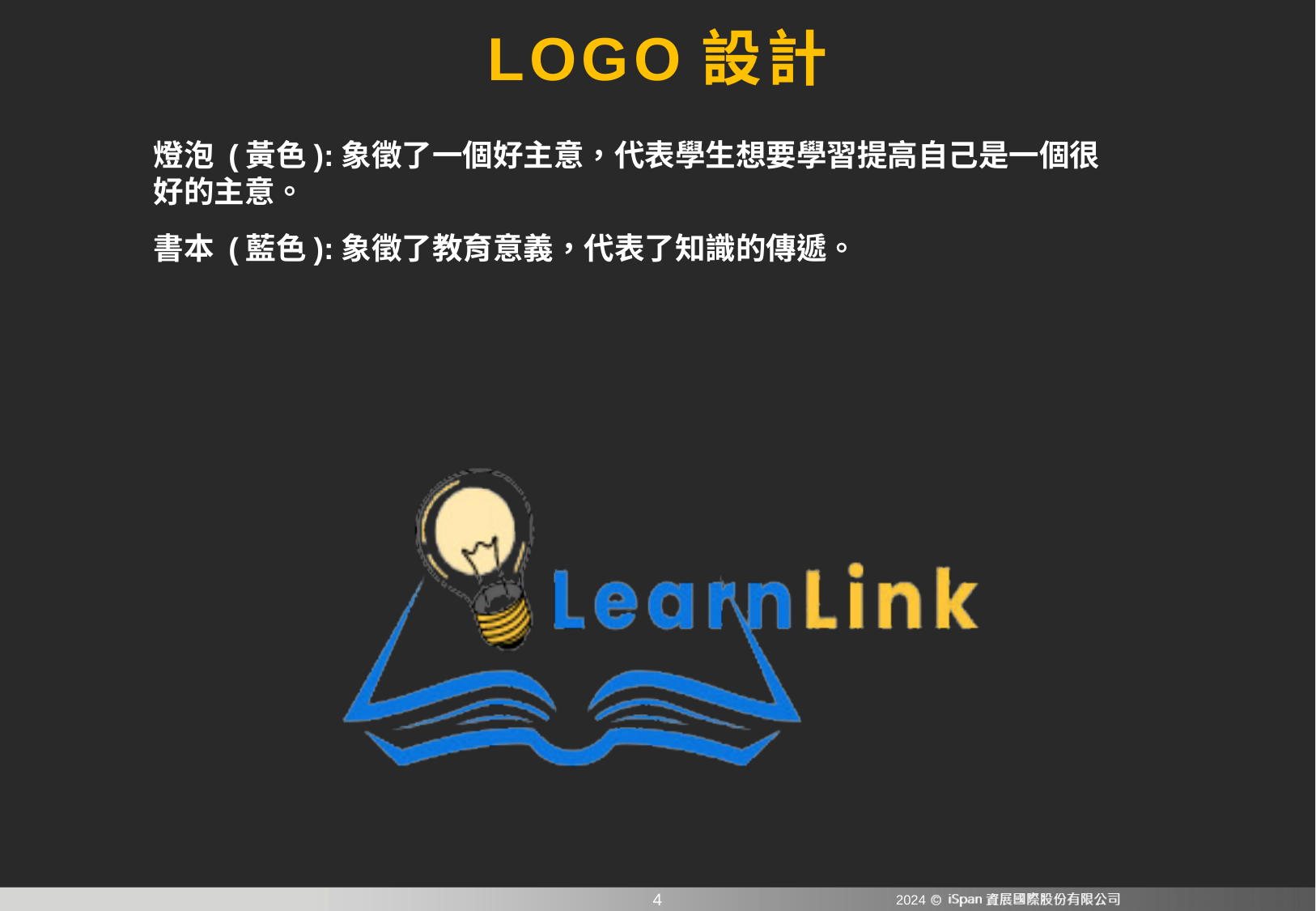

LOGO設計
燈泡 (黃色):象徵了一個好主意，代表學生想要學習提高自己是一個很好的主意。
書本 (藍色):象徵了教育意義，代表了知識的傳遞。

2024